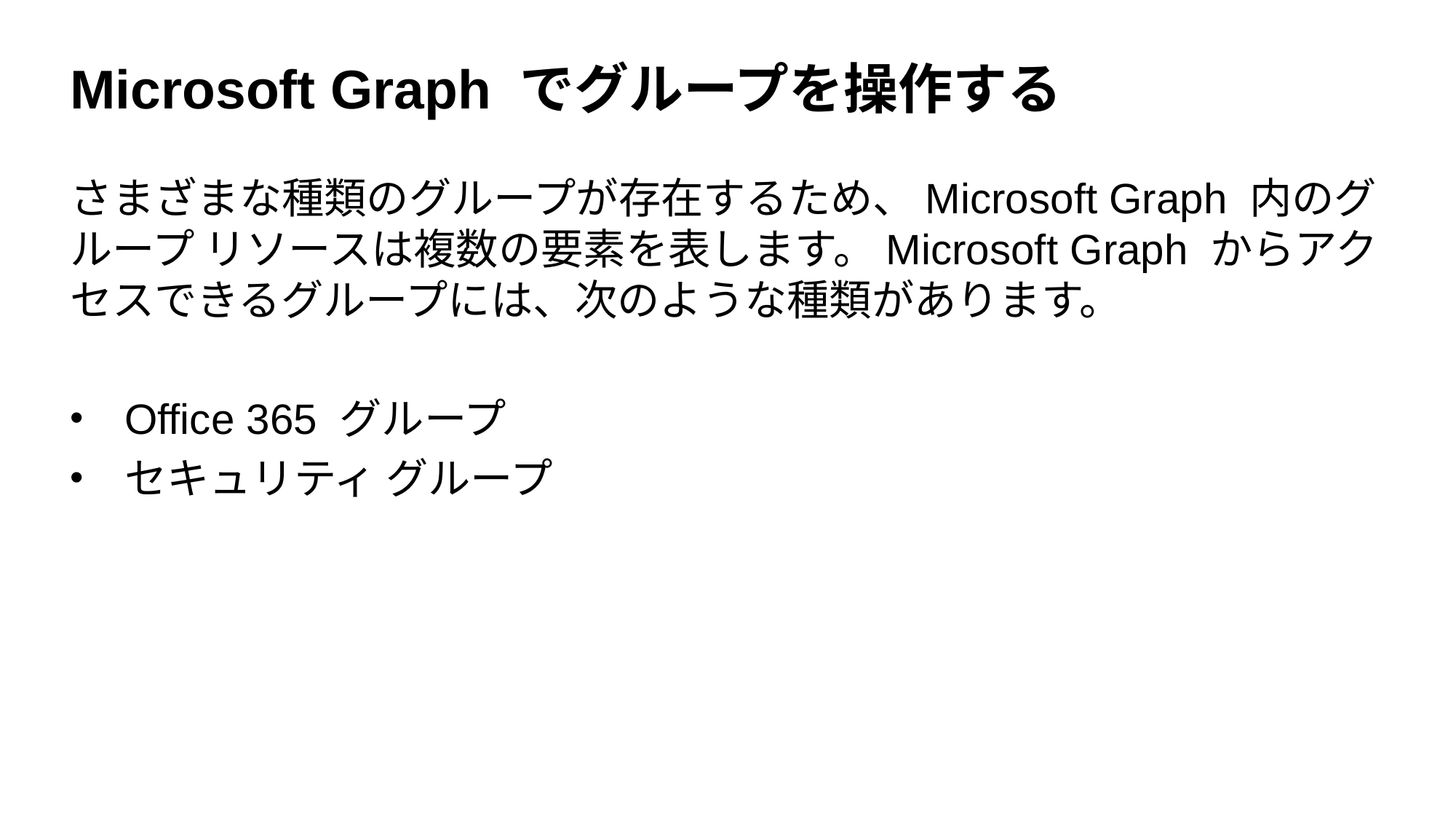

# Microsoft Graph でグループを操作する
さまざまな種類のグループが存在するため、Microsoft Graph 内のグループ リソースは複数の要素を表します。Microsoft Graph からアクセスできるグループには、次のような種類があります。

Office 365 グループ
セキュリティ グループ